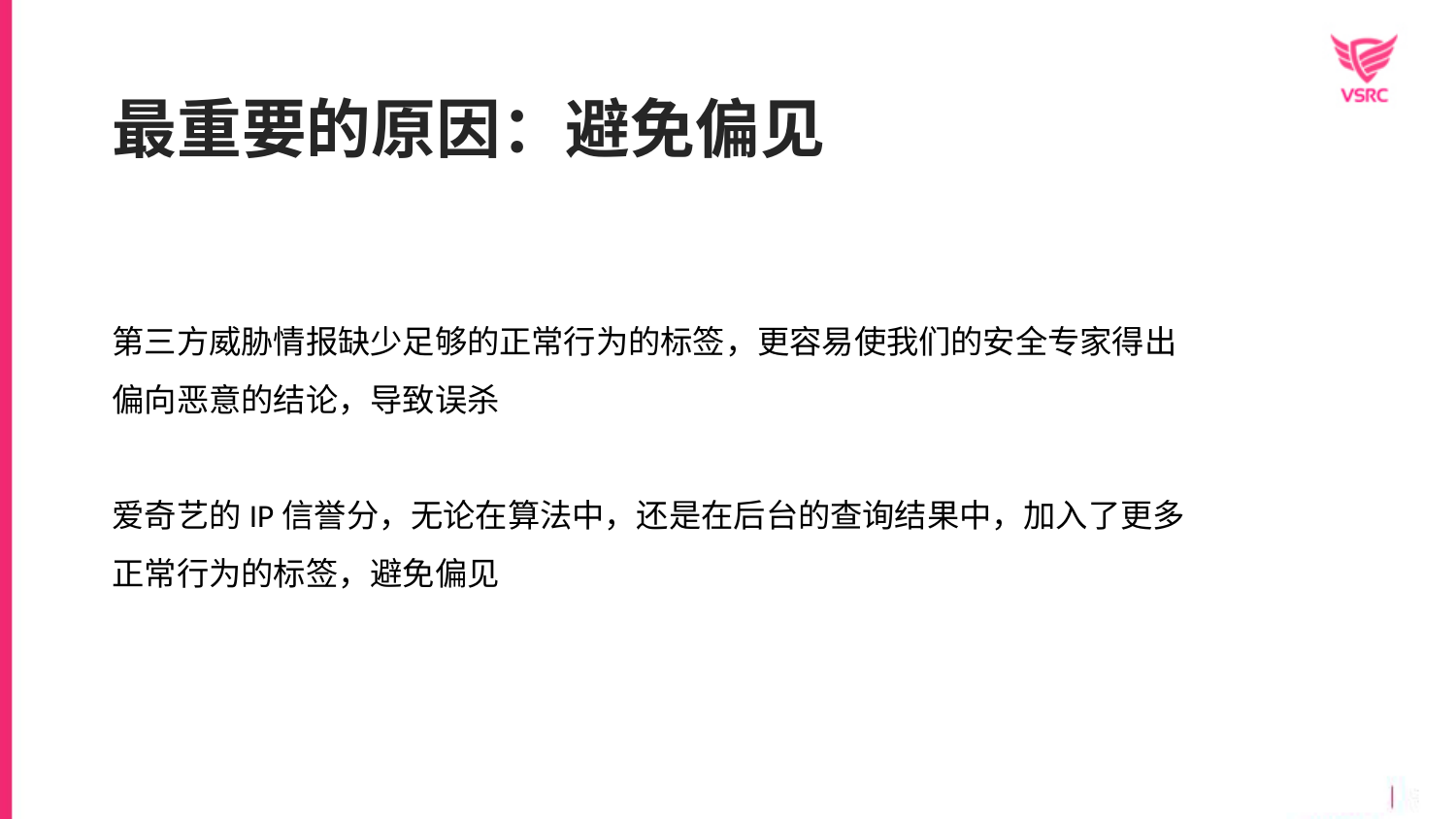

最重要的原因：避免偏见
第三方威胁情报缺少足够的正常行为的标签，更容易使我们的安全专家得出偏向恶意的结论，导致误杀

爱奇艺的IP信誉分，无论在算法中，还是在后台的查询结果中，加入了更多正常行为的标签，避免偏见